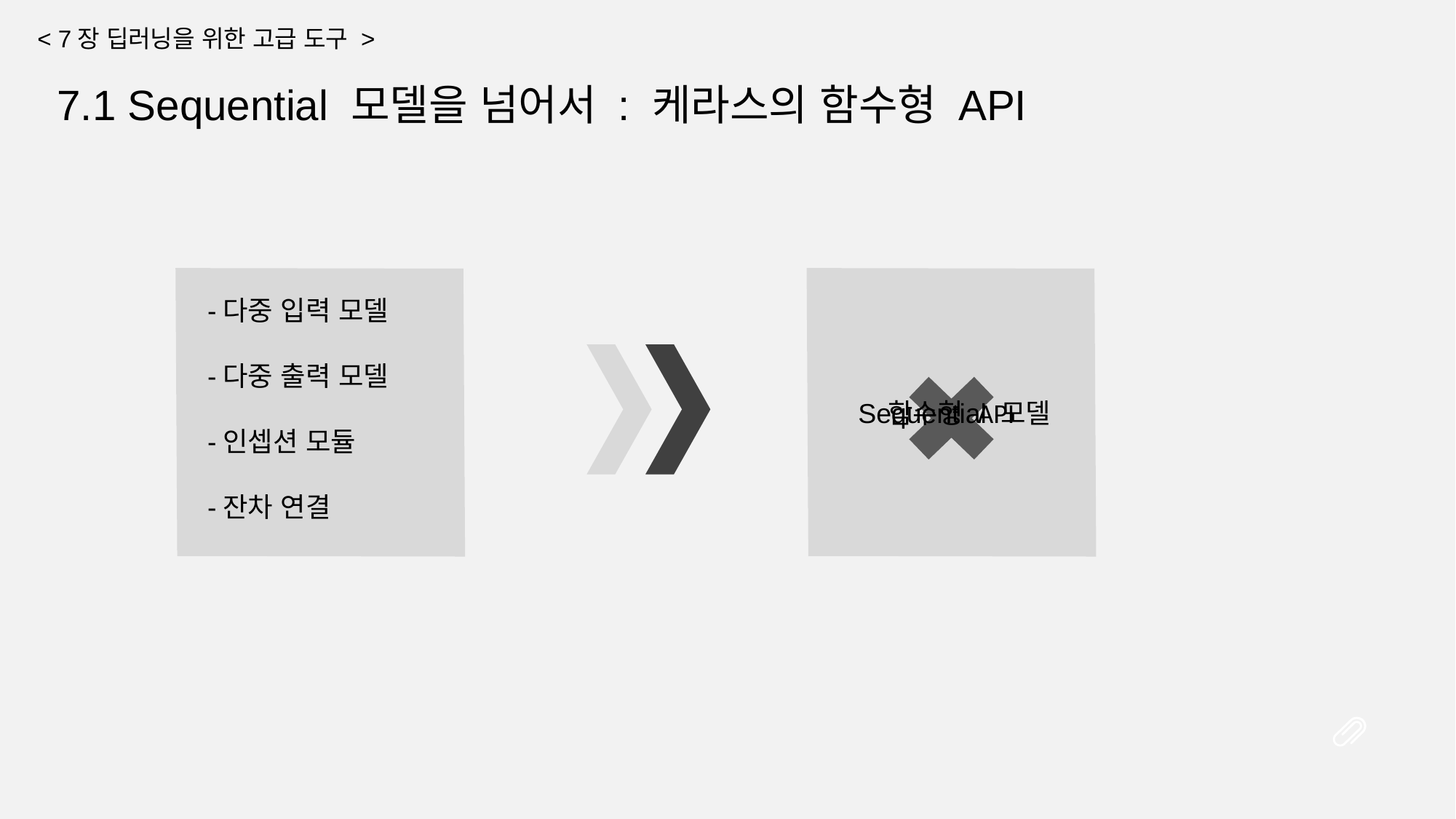

< 7장 딥러닝을 위한 고급 도구 >
7.1 Sequential 모델을 넘어서 : 케라스의 함수형 API

-다중 입력 모델

-다중 출력 모델

-인셉션 모듈

-잔차 연결

Sequential 모델

함수형 API